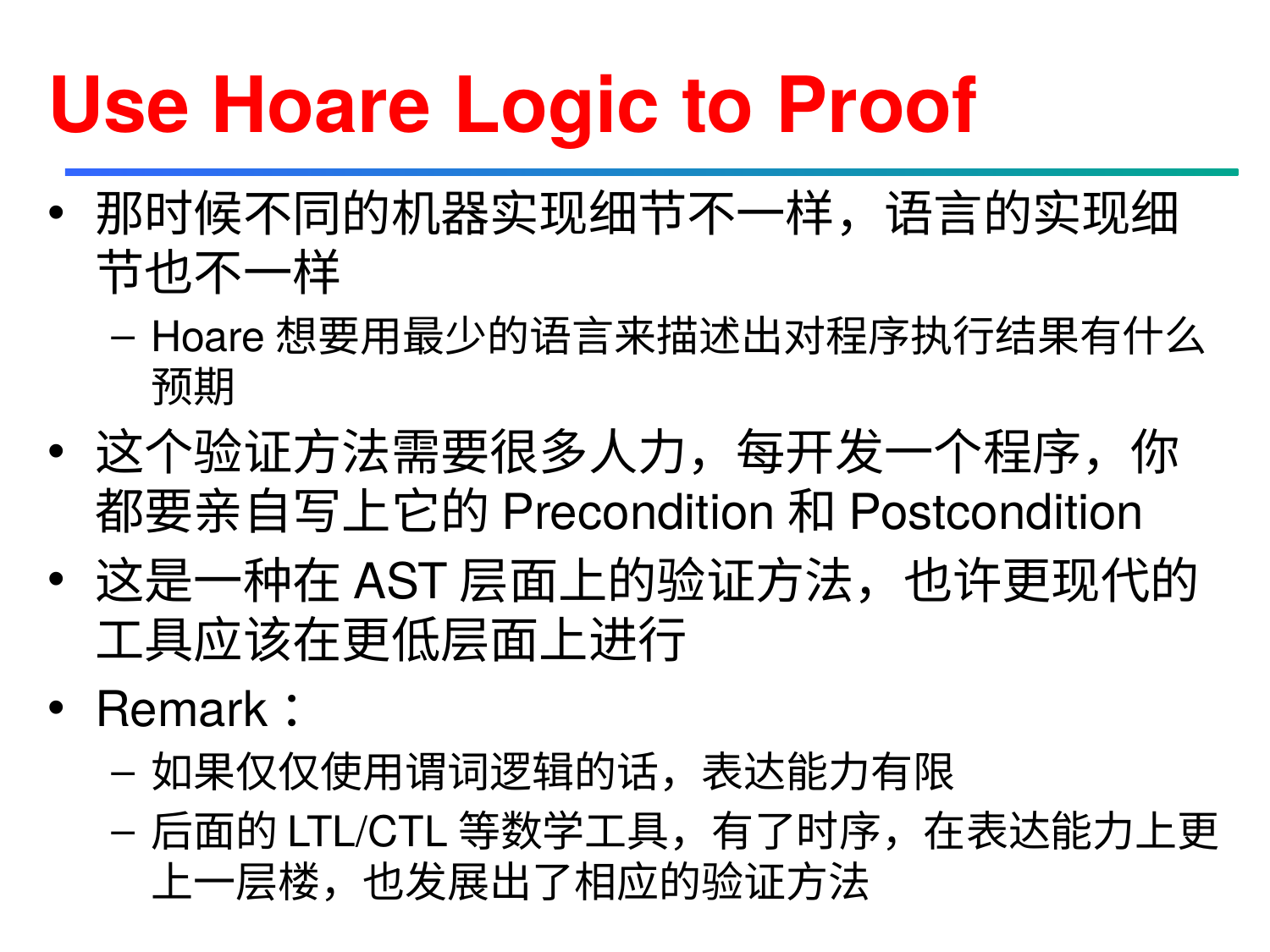

# Use Hoare Logic to Proof
那时候不同的机器实现细节不一样，语言的实现细节也不一样
Hoare想要用最少的语言来描述出对程序执行结果有什么预期
这个验证方法需要很多人力，每开发一个程序，你都要亲自写上它的Precondition和Postcondition
这是一种在AST层面上的验证方法，也许更现代的工具应该在更低层面上进行
Remark：
如果仅仅使用谓词逻辑的话，表达能力有限
后面的LTL/CTL等数学工具，有了时序，在表达能力上更上一层楼，也发展出了相应的验证方法